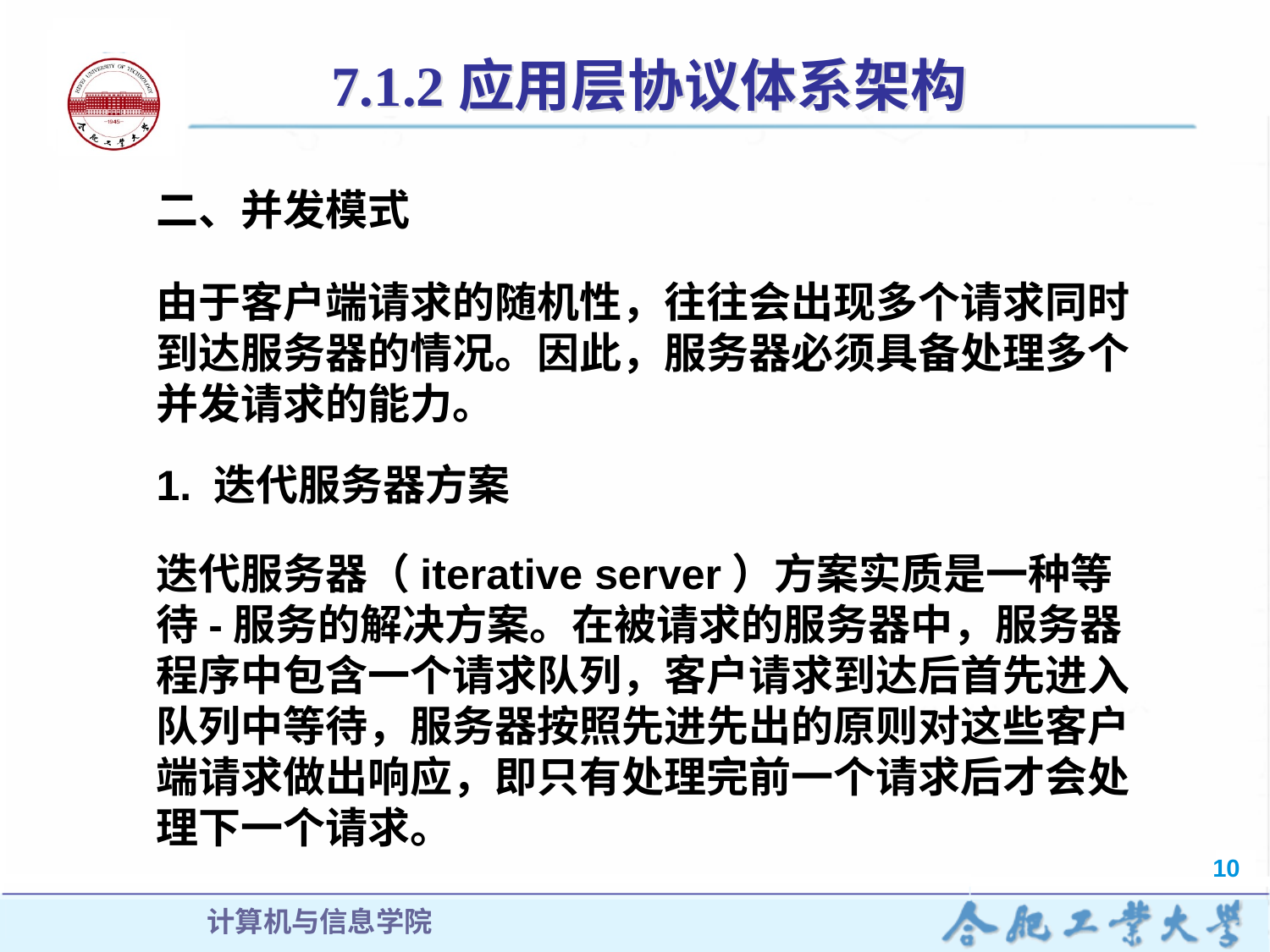

7.1.2应用层协议体系架构
二、并发模式
由于客户端请求的随机性，往往会出现多个请求同时到达服务器的情况。因此，服务器必须具备处理多个并发请求的能力。
1. 迭代服务器方案
迭代服务器（iterative server）方案实质是一种等待-服务的解决方案。在被请求的服务器中，服务器程序中包含一个请求队列，客户请求到达后首先进入队列中等待，服务器按照先进先出的原则对这些客户端请求做出响应，即只有处理完前一个请求后才会处理下一个请求。